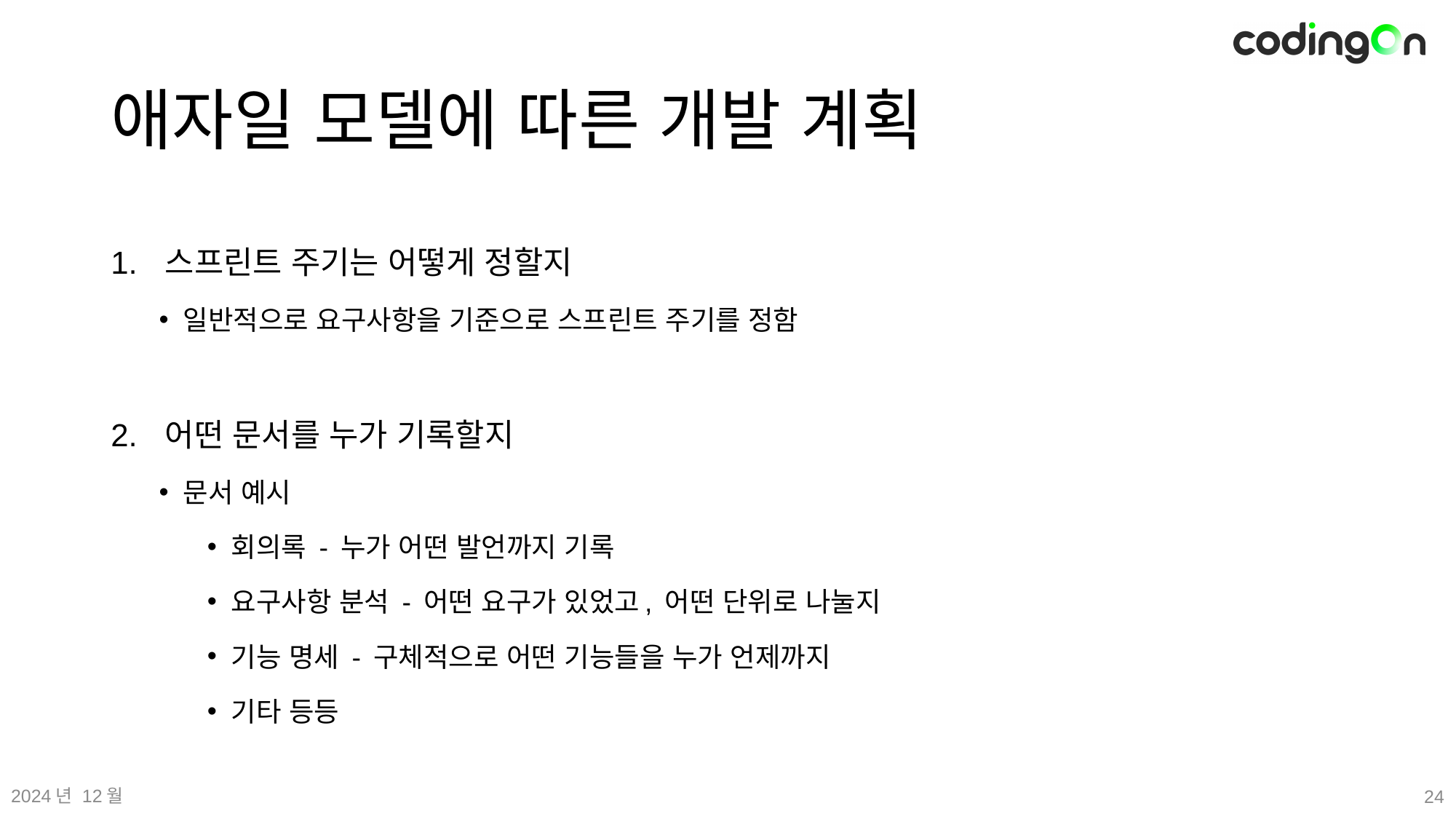

# 애자일 모델에 따른 개발 계획
스프린트 주기는 어떻게 정할지
일반적으로 요구사항을 기준으로 스프린트 주기를 정함
어떤 문서를 누가 기록할지
문서 예시
회의록 - 누가 어떤 발언까지 기록
요구사항 분석 - 어떤 요구가 있었고, 어떤 단위로 나눌지
기능 명세 - 구체적으로 어떤 기능들을 누가 언제까지
기타 등등

2024년 12월
24